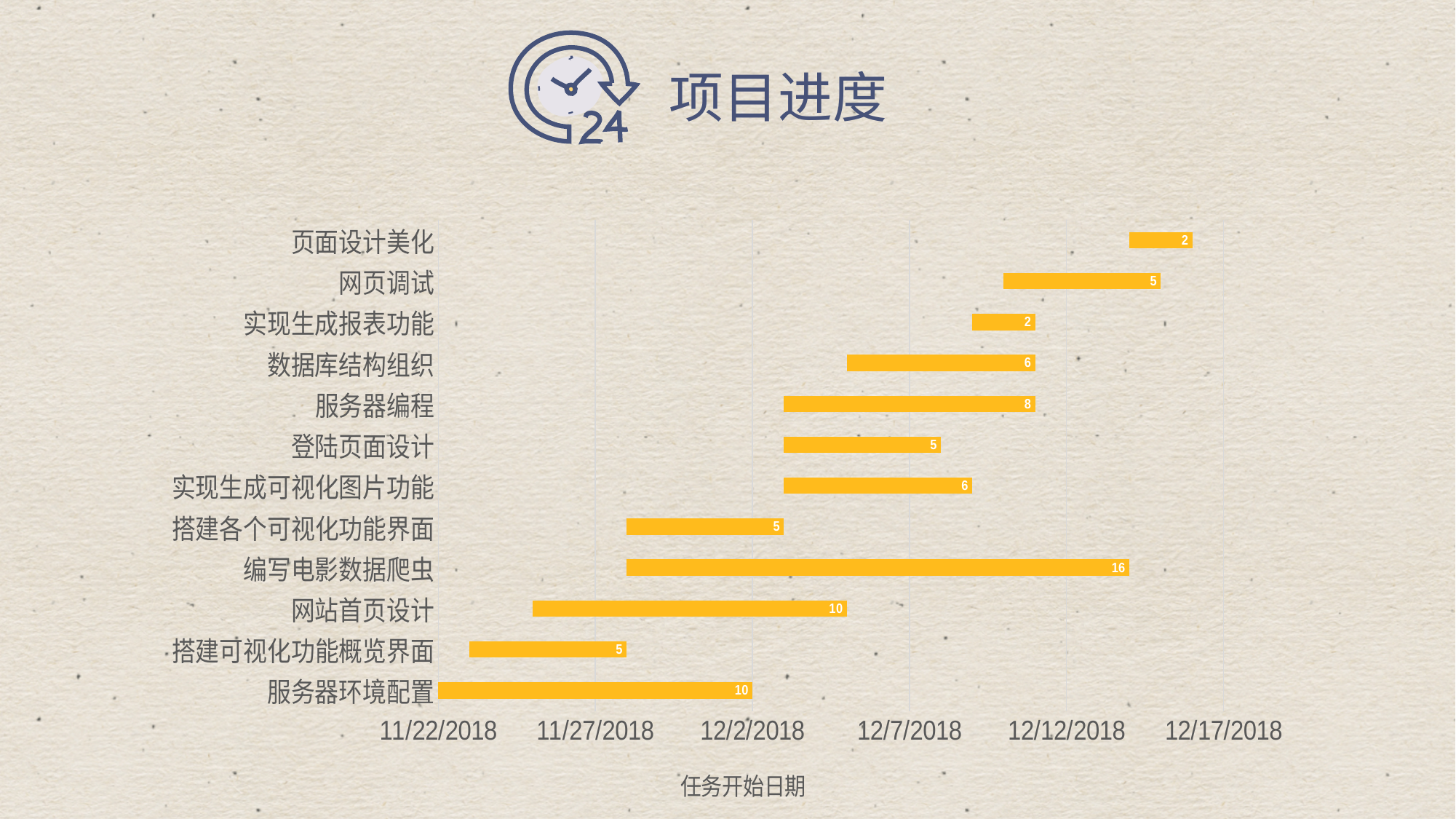

项目进度

### Chart

| Category | 任务开始日期 | 预计持续时间(天) |
|---|---|---|
| 服务器环境配置 | 43426.0 | 10.0 |
| 搭建可视化功能概览界面 | 43427.0 | 5.0 |
| 网站首页设计 | 43429.0 | 10.0 |
| 编写电影数据爬虫 | 43432.0 | 16.0 |
| 搭建各个可视化功能界面 | 43432.0 | 5.0 |
| 实现生成可视化图片功能 | 43437.0 | 6.0 |
| 登陆页面设计 | 43437.0 | 5.0 |
| 服务器编程 | 43437.0 | 8.0 |
| 数据库结构组织 | 43439.0 | 6.0 |
| 实现生成报表功能 | 43443.0 | 2.0 |
| 网页调试 | 43444.0 | 5.0 |
| 页面设计美化 | 43448.0 | 2.0 |